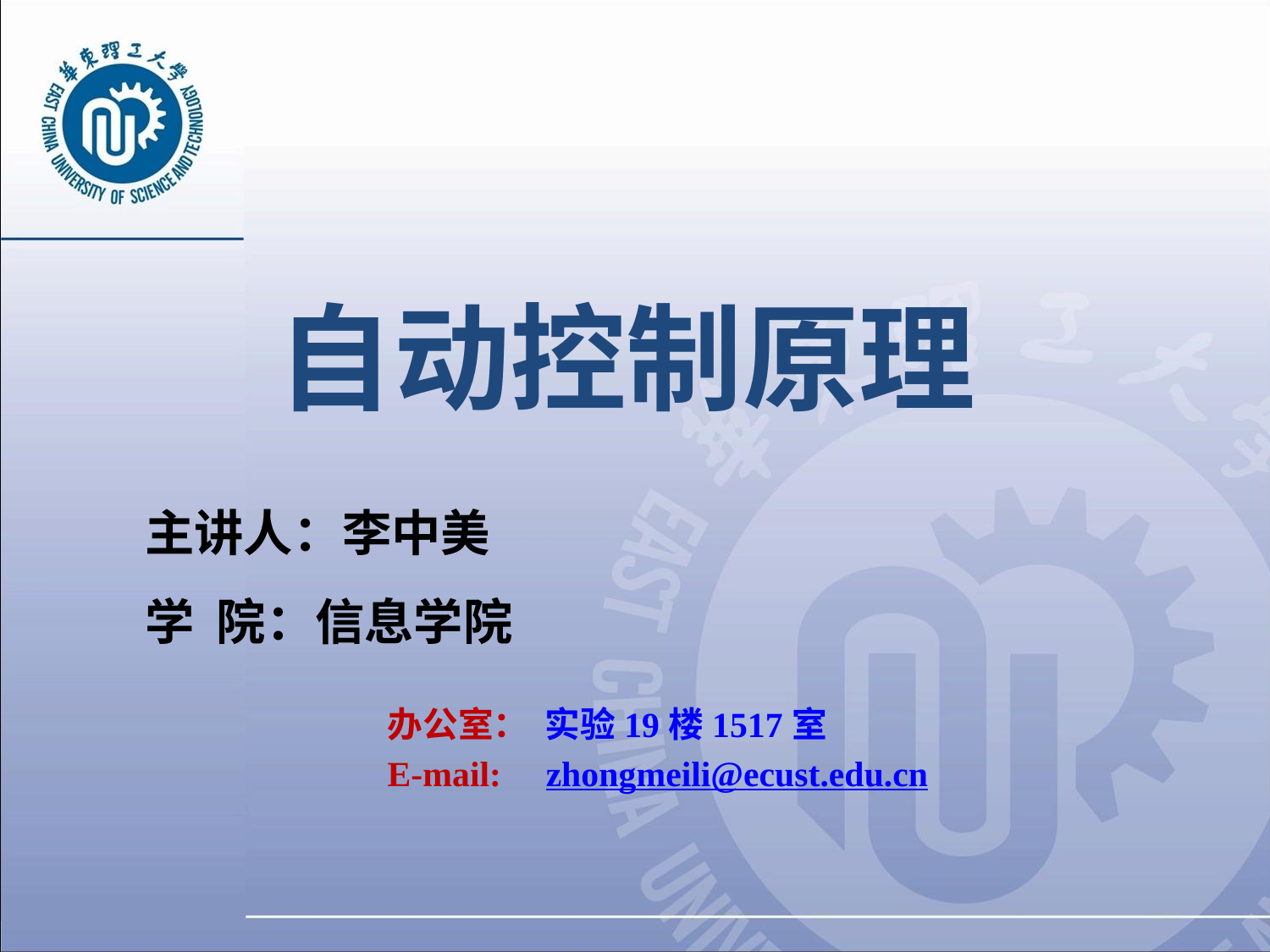

# 自动控制原理

                     主讲人：李中美
                     学  院：信息学院
办公室：  实验19楼1517室
E-mail:     zhongmeili@ecust.edu.cn